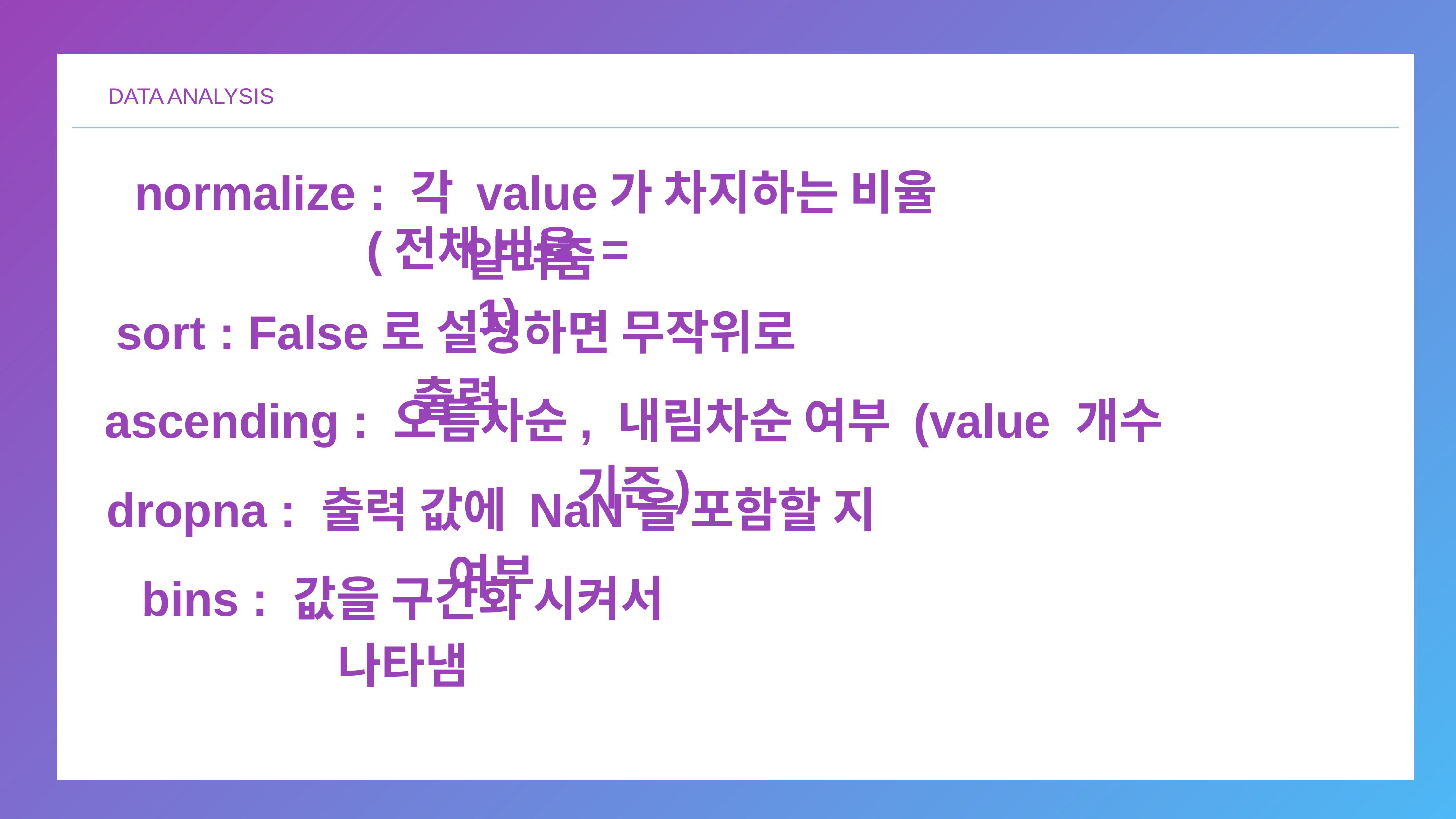

DATA ANALYSIS

normalize : 각 value가 차지하는 비율 알려줌
(전체 비율 = 1)
sort : False로 설정하면 무작위로 출력
ascending : 오름차순, 내림차순 여부 (value 개수 기준)
dropna : 출력 값에 NaN을 포함할 지 여부
bins : 값을 구간화 시켜서 나타냄